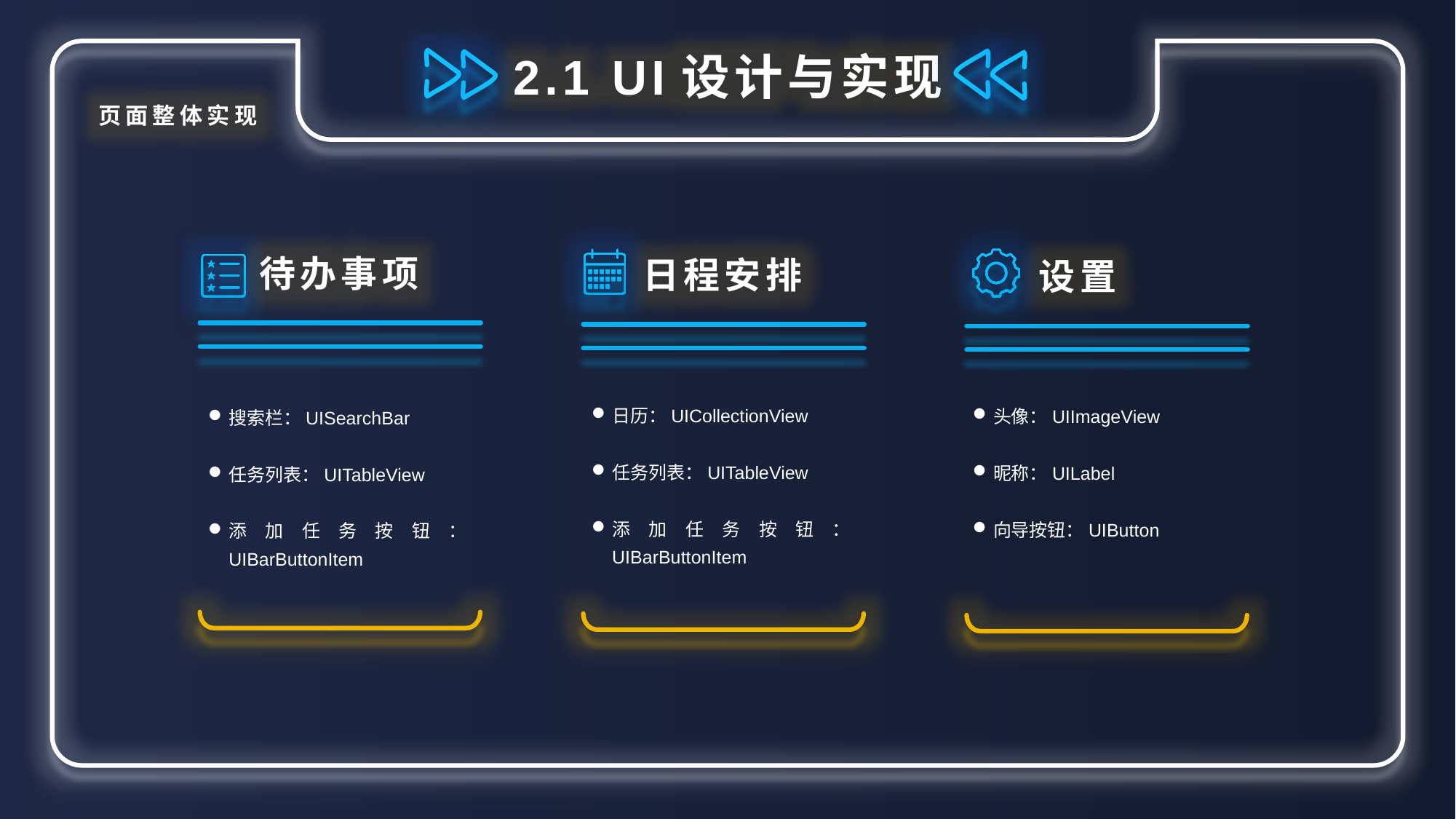

2.1 UI设计与实现
页面整体实现
    待办事项
    日程安排
     设置

日历：UICollectionView

任务列表：UITableView

添加任务按钮：UIBarButtonItem
头像：UIImageView

昵称：UILabel

向导按钮：UIButton
搜索栏：UISearchBar

任务列表：UITableView

添加任务按钮：UIBarButtonItem